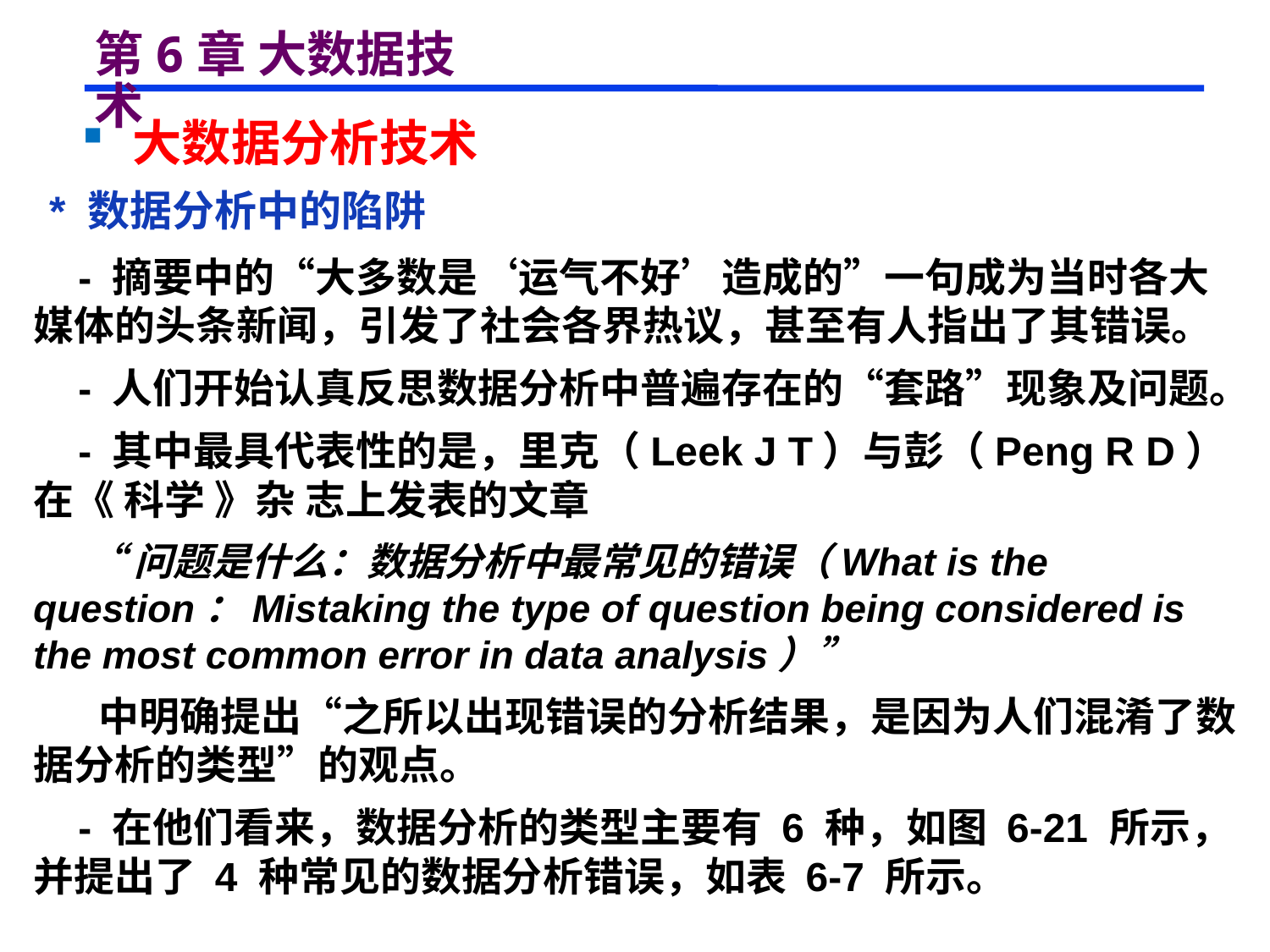

# 第6章 大数据技术
 大数据分析技术
  * 数据分析中的陷阱
    - 摘要中的“大多数是‘运气不好’造成的”一句成为当时各大媒体的头条新闻，引发了社会各界热议，甚至有人指出了其错误。
    - 人们开始认真反思数据分析中普遍存在的“套路”现象及问题。
    - 其中最具代表性的是，里克（Leek J T）与彭（Peng R D）在《 科学 》杂 志上发表的文章
      “问题是什么：数据分析中最常见的错误（What is the question：Mistaking the type of question being considered is the most common error in data analysis）”
      中明确提出“之所以出现错误的分析结果，是因为人们混淆了数据分析的类型”的观点。
    - 在他们看来，数据分析的类型主要有 6 种，如图 6-21 所示，并提出了 4 种常见的数据分析错误，如表 6-7 所示。